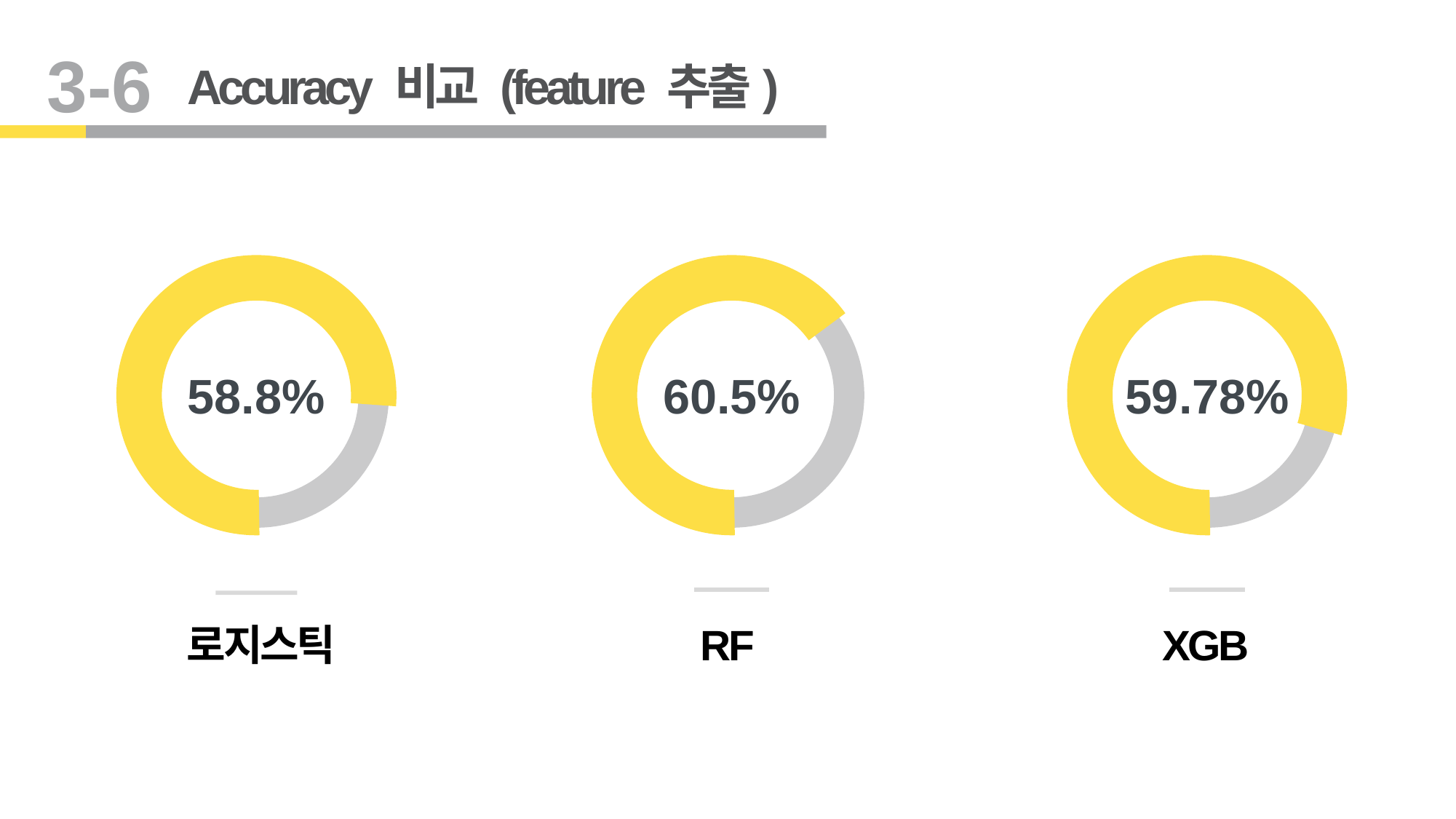

3-6
Accuracy 비교 (feature 추출)

58.8%
60.5%
59.78%

로지스틱
RF
XGB